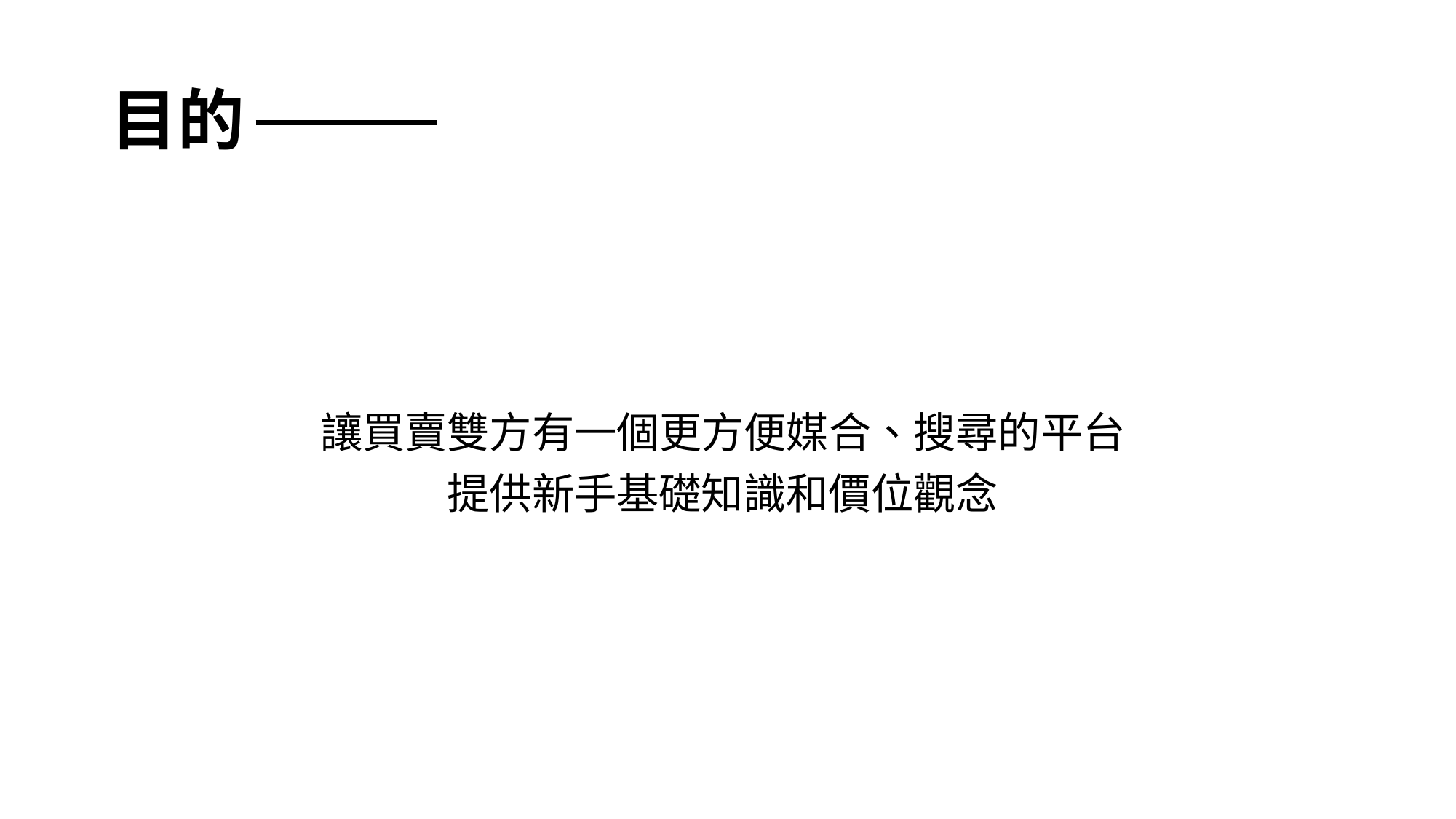

# 目的

讓買賣雙方有一個更方便媒合、搜尋的平台
提供新手基礎知識和價位觀念